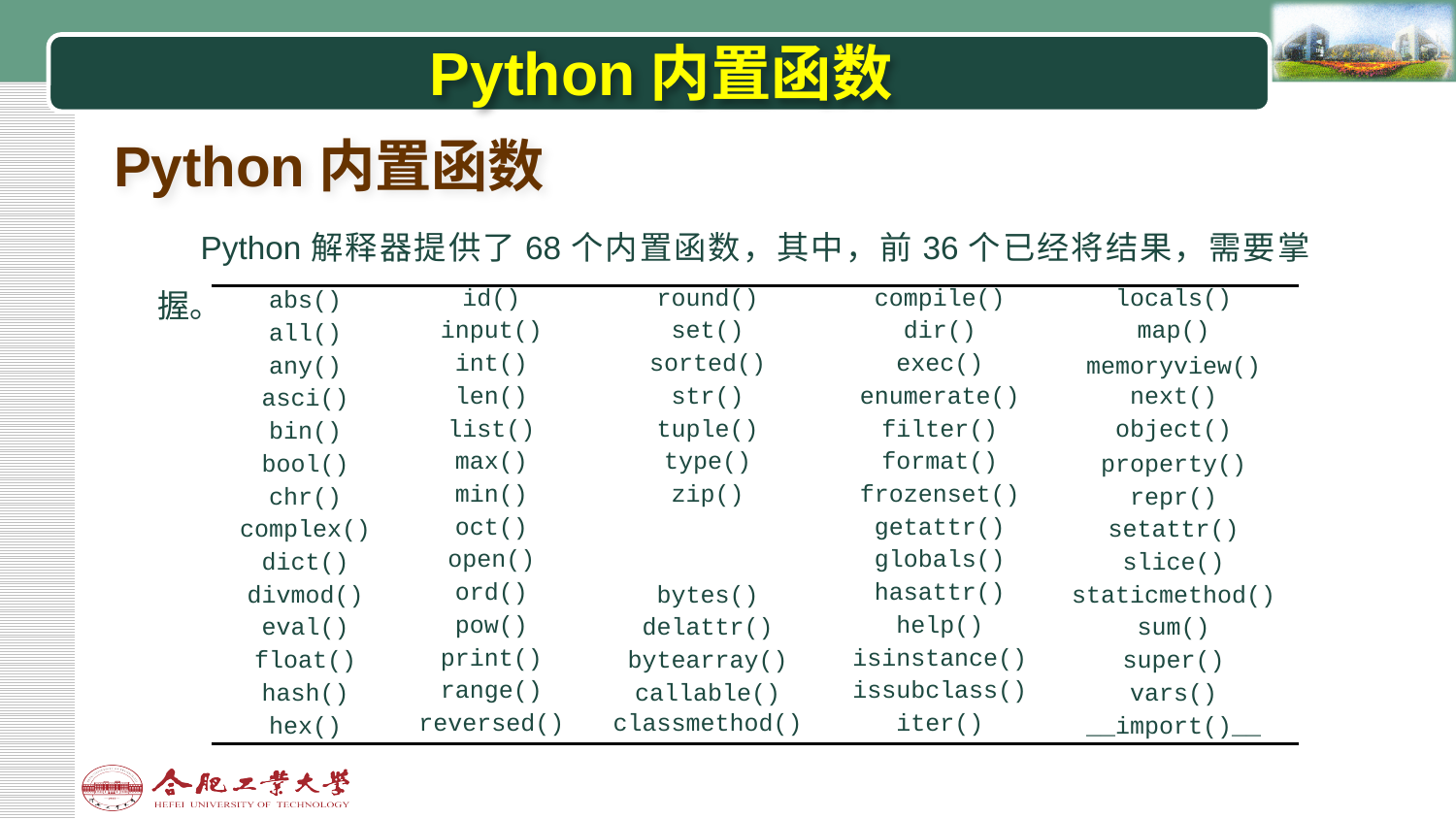

# Python内置函数
Python内置函数
Python解释器提供了68个内置函数，其中，前36个已经将结果，需要掌握。
| abs() | id() | round() | compile() | locals() |
| --- | --- | --- | --- | --- |
| all() | input() | set() | dir() | map() |
| any() | int() | sorted() | exec() | memoryview() |
| asci() | len() | str() | enumerate() | next() |
| bin() | list() | tuple() | filter() | object() |
| bool() | max() | type() | format() | property() |
| chr() | min() | zip() | frozenset() | repr() |
| complex() | oct() |  | getattr() | setattr() |
| dict() | open() |  | globals() | slice() |
| divmod() | ord() | bytes() | hasattr() | staticmethod() |
| eval() | pow() | delattr() | help() | sum() |
| float() | print() | bytearray() | isinstance() | super() |
| hash() | range() | callable() | issubclass() | vars() |
| hex() | reversed() | classmethod() | iter() | \_\_import()\_\_ |